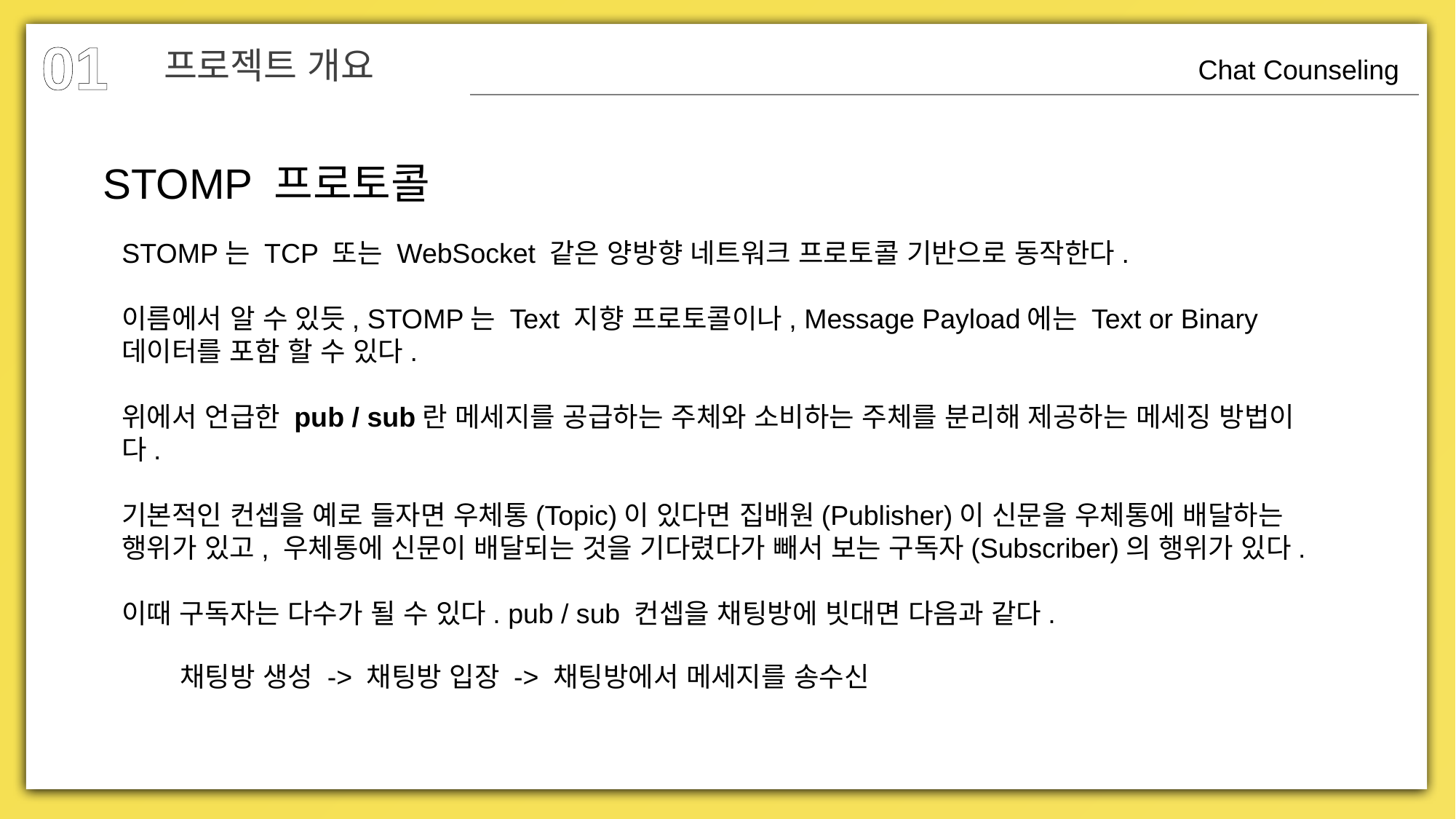

01

프로젝트 개요
Chat Counseling
STOMP 프로토콜
STOMP는 TCP 또는 WebSocket 같은 양방향 네트워크 프로토콜 기반으로 동작한다.

이름에서 알 수 있듯, STOMP는 Text 지향 프로토콜이나, Message Payload에는 Text or Binary 데이터를 포함 할 수 있다.

위에서 언급한 pub / sub란 메세지를 공급하는 주체와 소비하는 주체를 분리해 제공하는 메세징 방법이다.

기본적인 컨셉을 예로 들자면 우체통(Topic)이 있다면 집배원(Publisher)이 신문을 우체통에 배달하는 행위가 있고, 우체통에 신문이 배달되는 것을 기다렸다가 빼서 보는 구독자(Subscriber)의 행위가 있다.

이때 구독자는 다수가 될 수 있다. pub / sub 컨셉을 채팅방에 빗대면 다음과 같다.
채팅방 생성 -> 채팅방 입장 -> 채팅방에서 메세지를 송수신